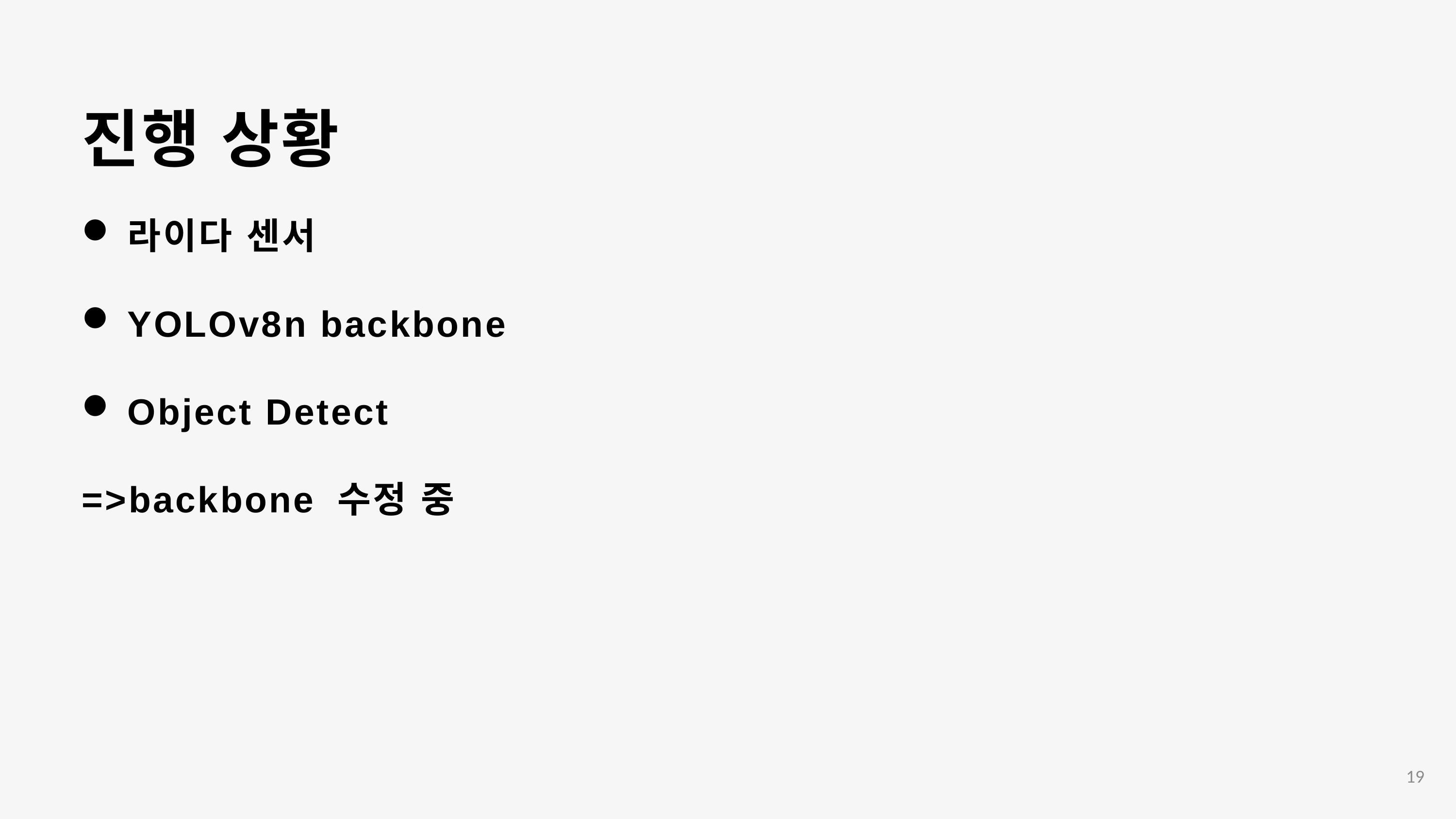

진행 상황
라이다 센서
YOLOv8n backbone
Object Detect
=>backbone 수정 중

19